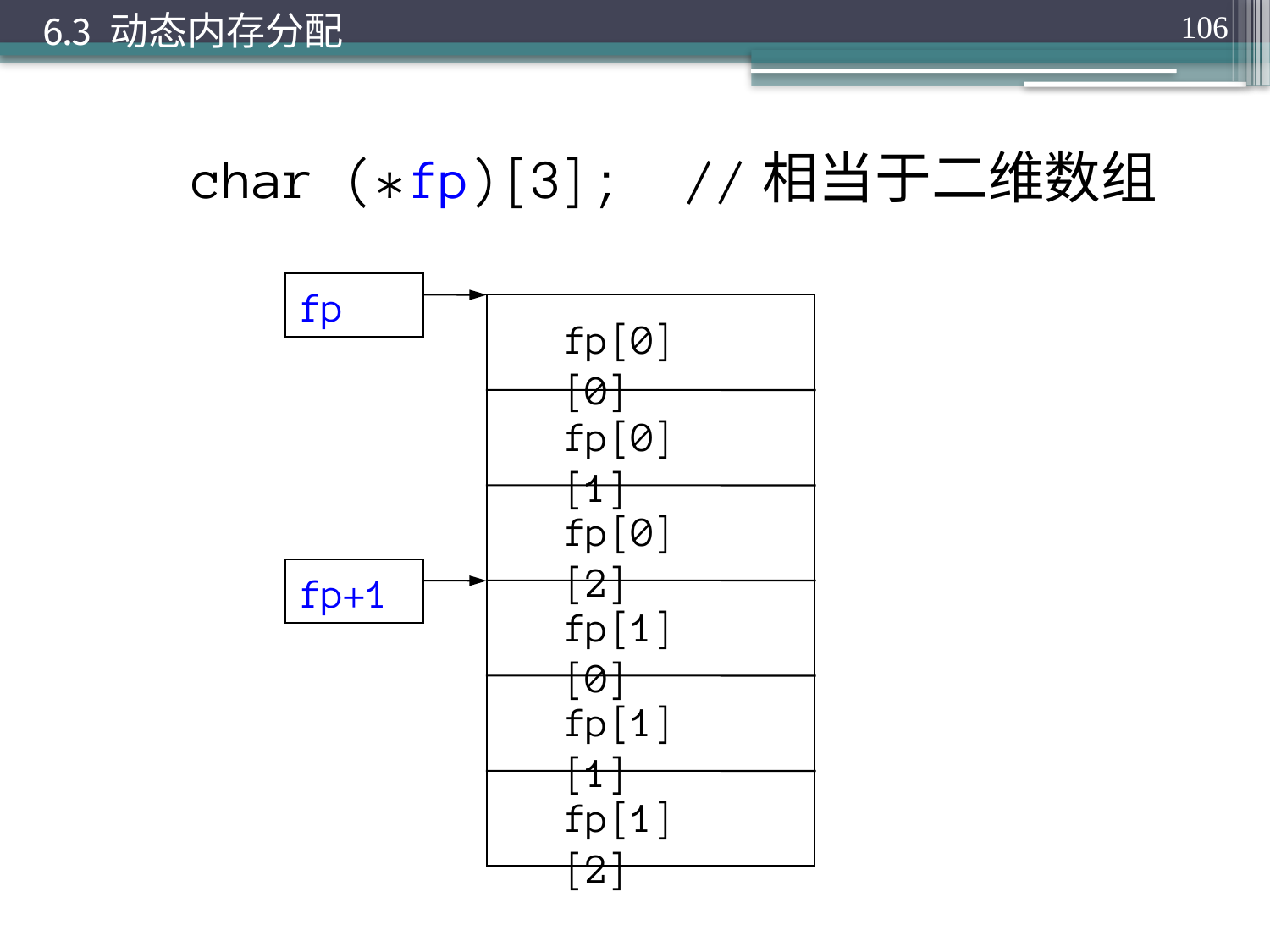

6.3 动态内存分配
106
char (*fp)[3];  //相当于二维数组
fp

fp[0][0]

fp[0][1]

fp[0][2]

fp[1][0]

fp[1][1]

fp[1][2]
fp+1